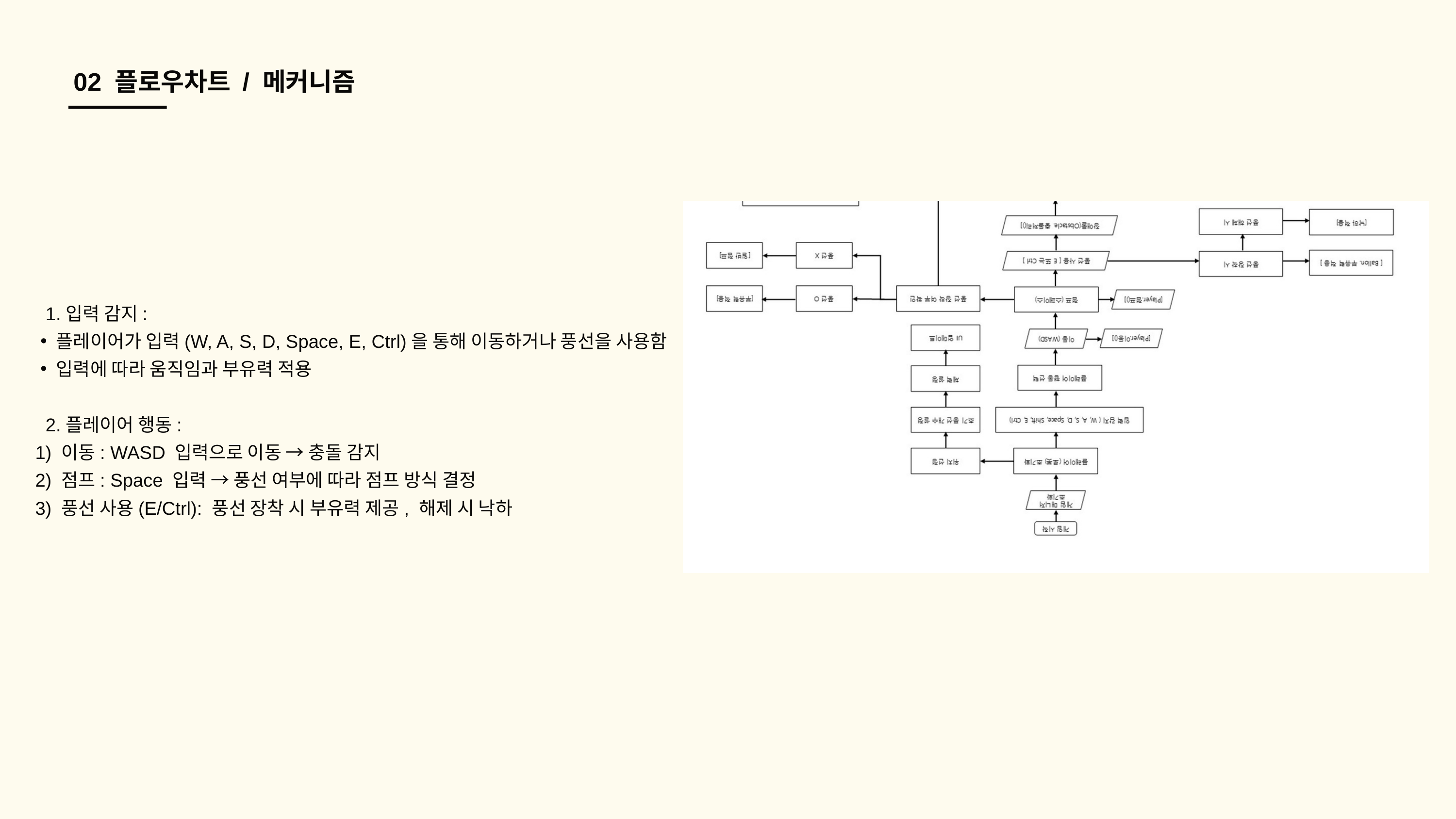

02 플로우차트 / 메커니즘

    1.입력 감지:
플레이어가 입력(W, A, S, D, Space, E, Ctrl)을 통해 이동하거나 풍선을 사용함
입력에 따라 움직임과 부유력 적용

    2.플레이어 행동:
  1) 이동: WASD 입력으로 이동 → 충돌 감지
  2) 점프: Space 입력 → 풍선 여부에 따라 점프 방식 결정
  3) 풍선 사용(E/Ctrl): 풍선 장착 시 부유력 제공, 해제 시 낙하